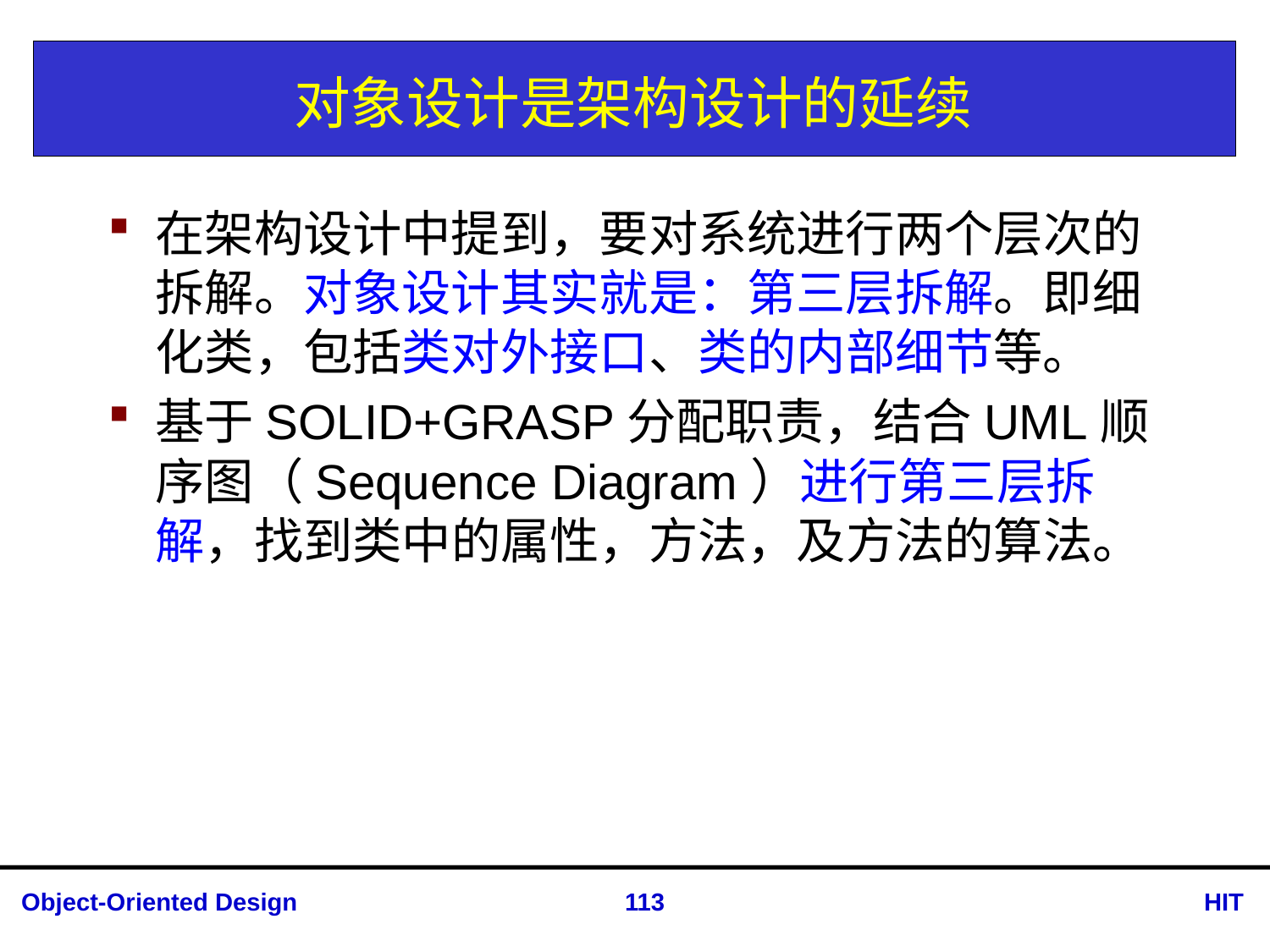

# 对象设计是架构设计的延续
在架构设计中提到，要对系统进行两个层次的拆解。对象设计其实就是：第三层拆解。即细化类，包括类对外接口、类的内部细节等。
基于SOLID+GRASP分配职责，结合UML顺序图（Sequence Diagram）进行第三层拆解，找到类中的属性，方法，及方法的算法。